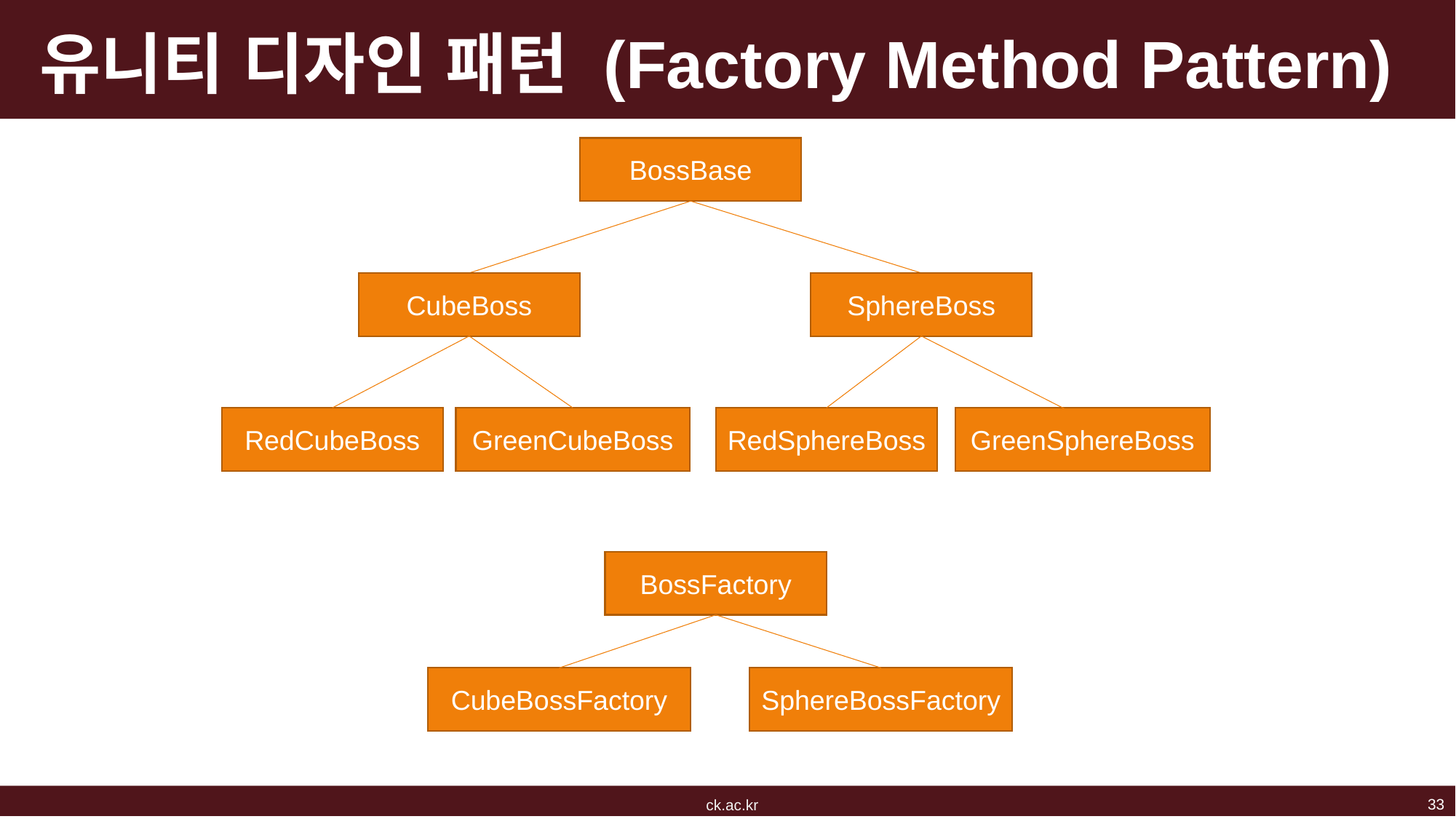

# 유니티 디자인 패턴 (Factory Method Pattern)
BossBase
CubeBoss
SphereBoss
RedCubeBoss
GreenCubeBoss
RedSphereBoss
GreenSphereBoss
BossFactory
CubeBossFactory
SphereBossFactory
33
ck.ac.kr